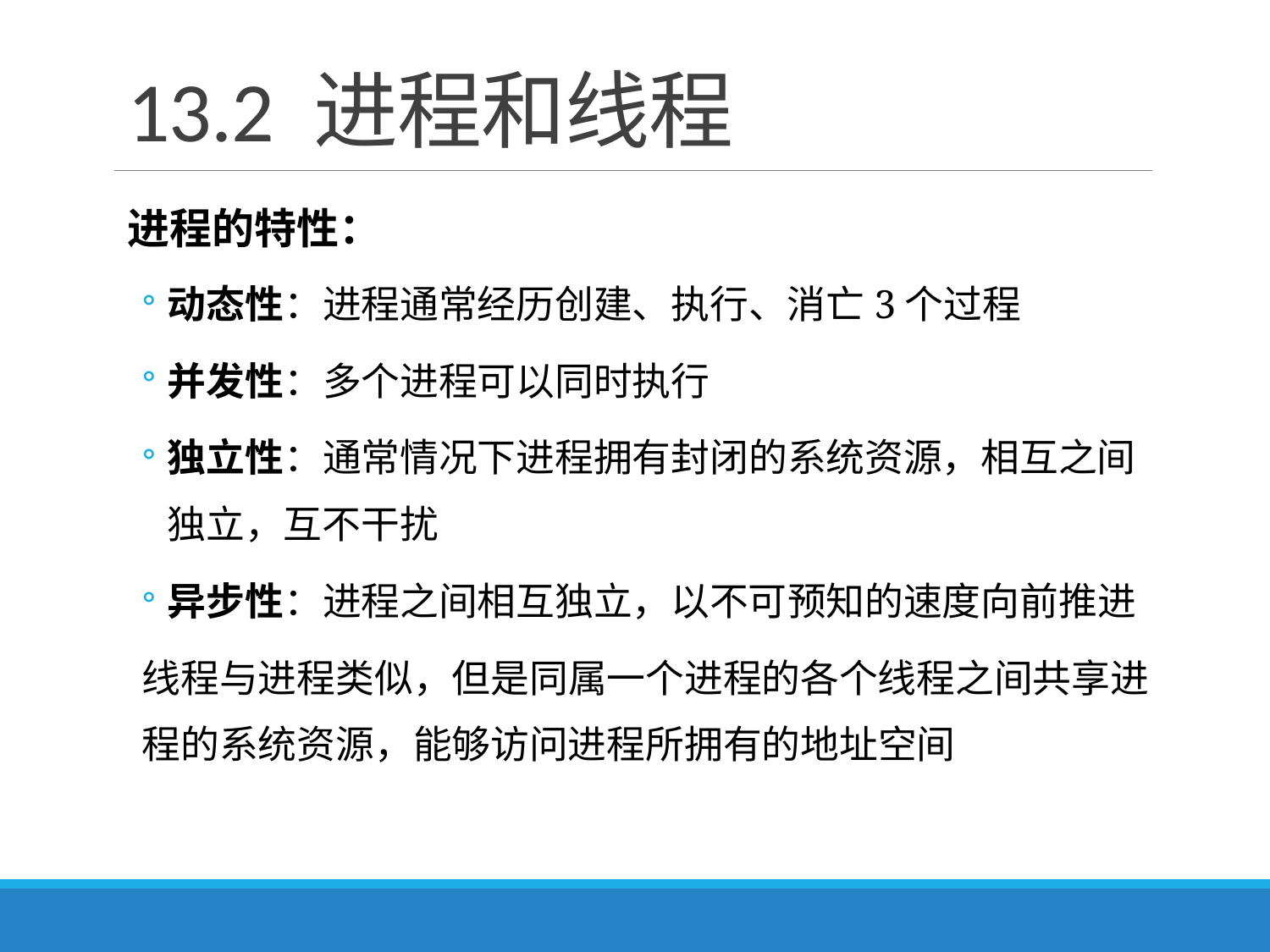

# 13.2 进程和线程

进程的特性：
动态性：进程通常经历创建、执行、消亡3个过程
并发性：多个进程可以同时执行
独立性：通常情况下进程拥有封闭的系统资源，相互之间独立，互不干扰
异步性：进程之间相互独立，以不可预知的速度向前推进
线程与进程类似，但是同属一个进程的各个线程之间共享进程的系统资源，能够访问进程所拥有的地址空间